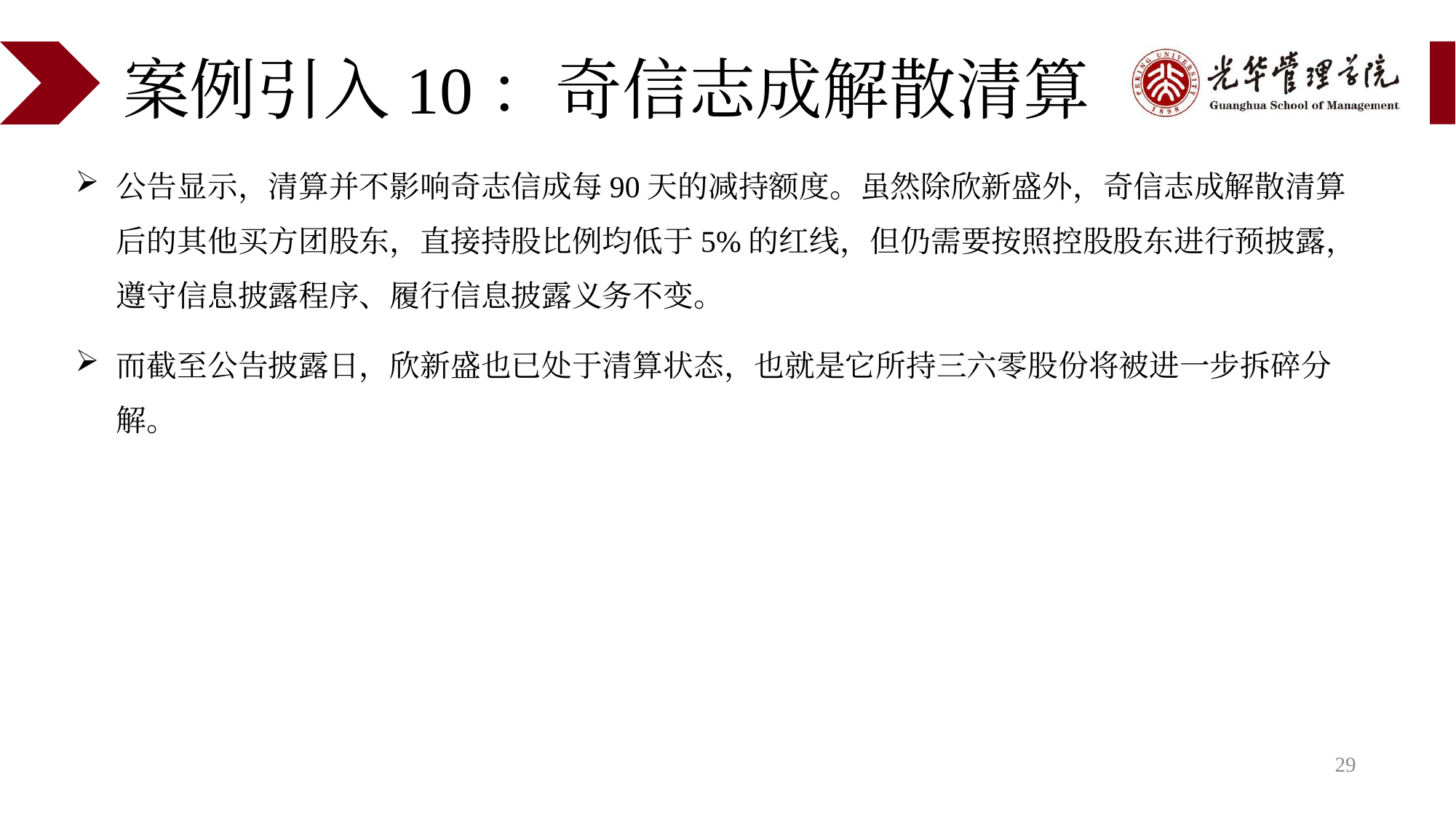

# 案例引入10：奇信志成解散清算
公告显示，清算并不影响奇志信成每90天的减持额度。虽然除欣新盛外，奇信志成解散清算后的其他买方团股东，直接持股比例均低于5%的红线，但仍需要按照控股股东进行预披露，遵守信息披露程序、履行信息披露义务不变。
而截至公告披露日，欣新盛也已处于清算状态，也就是它所持三六零股份将被进一步拆碎分解。
29